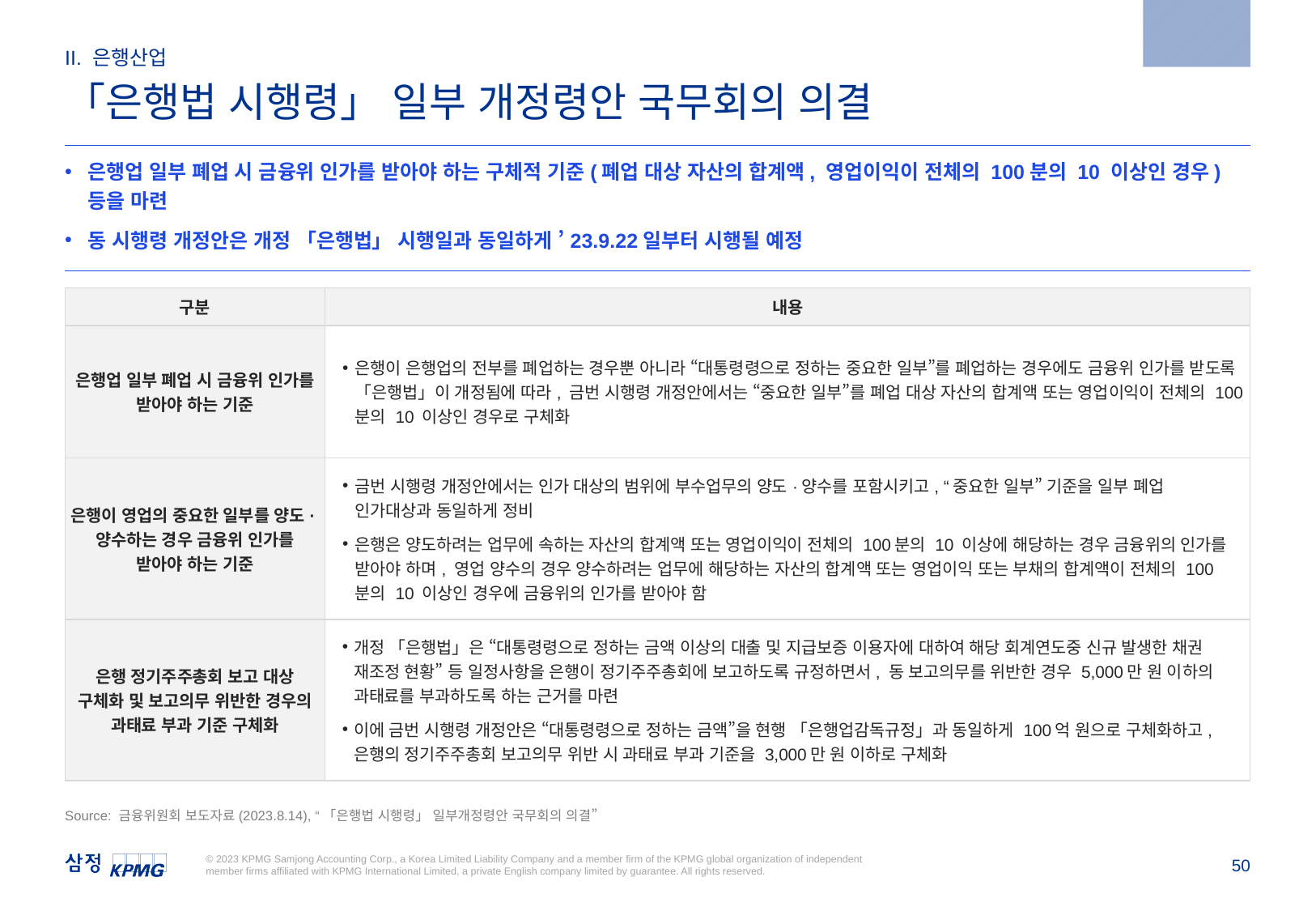

2023.8.14
II. 은행산업
「은행법 시행령」 일부 개정령안 국무회의 의결
은행업 일부 폐업 시 금융위 인가를 받아야 하는 구체적 기준(폐업 대상 자산의 합계액, 영업이익이 전체의 100분의 10 이상인 경우) 등을 마련
동 시행령 개정안은 개정 「은행법」 시행일과 동일하게 ’23.9.22일부터 시행될 예정
| 구분 | 내용 |
| --- | --- |
| 은행업 일부 폐업 시 금융위 인가를 받아야 하는 기준 | 은행이 은행업의 전부를 폐업하는 경우뿐 아니라 “대통령령으로 정하는 중요한 일부”를 폐업하는 경우에도 금융위 인가를 받도록 「은행법」이 개정됨에 따라, 금번 시행령 개정안에서는 “중요한 일부”를 폐업 대상 자산의 합계액 또는 영업이익이 전체의 100분의 10 이상인 경우로 구체화 |
| 은행이 영업의 중요한 일부를 양도·양수하는 경우 금융위 인가를 받아야 하는 기준 | 금번 시행령 개정안에서는 인가 대상의 범위에 부수업무의 양도·양수를 포함시키고, “중요한 일부” 기준을 일부 폐업 인가대상과 동일하게 정비 은행은 양도하려는 업무에 속하는 자산의 합계액 또는 영업이익이 전체의 100분의 10 이상에 해당하는 경우 금융위의 인가를 받아야 하며, 영업 양수의 경우 양수하려는 업무에 해당하는 자산의 합계액 또는 영업이익 또는 부채의 합계액이 전체의 100분의 10 이상인 경우에 금융위의 인가를 받아야 함 |
| 은행 정기주주총회 보고 대상 구체화 및 보고의무 위반한 경우의 과태료 부과 기준 구체화 | 개정 「은행법」은 “대통령령으로 정하는 금액 이상의 대출 및 지급보증 이용자에 대하여 해당 회계연도중 신규 발생한 채권 재조정 현황” 등 일정사항을 은행이 정기주주총회에 보고하도록 규정하면서, 동 보고의무를 위반한 경우 5,000만 원 이하의 과태료를 부과하도록 하는 근거를 마련 이에 금번 시행령 개정안은 “대통령령으로 정하는 금액”을 현행 「은행업감독규정」과 동일하게 100억 원으로 구체화하고, 은행의 정기주주총회 보고의무 위반 시 과태료 부과 기준을 3,000만 원 이하로 구체화 |
Source: 금융위원회 보도자료(2023.8.14), “「은행법 시행령」 일부개정령안 국무회의 의결”